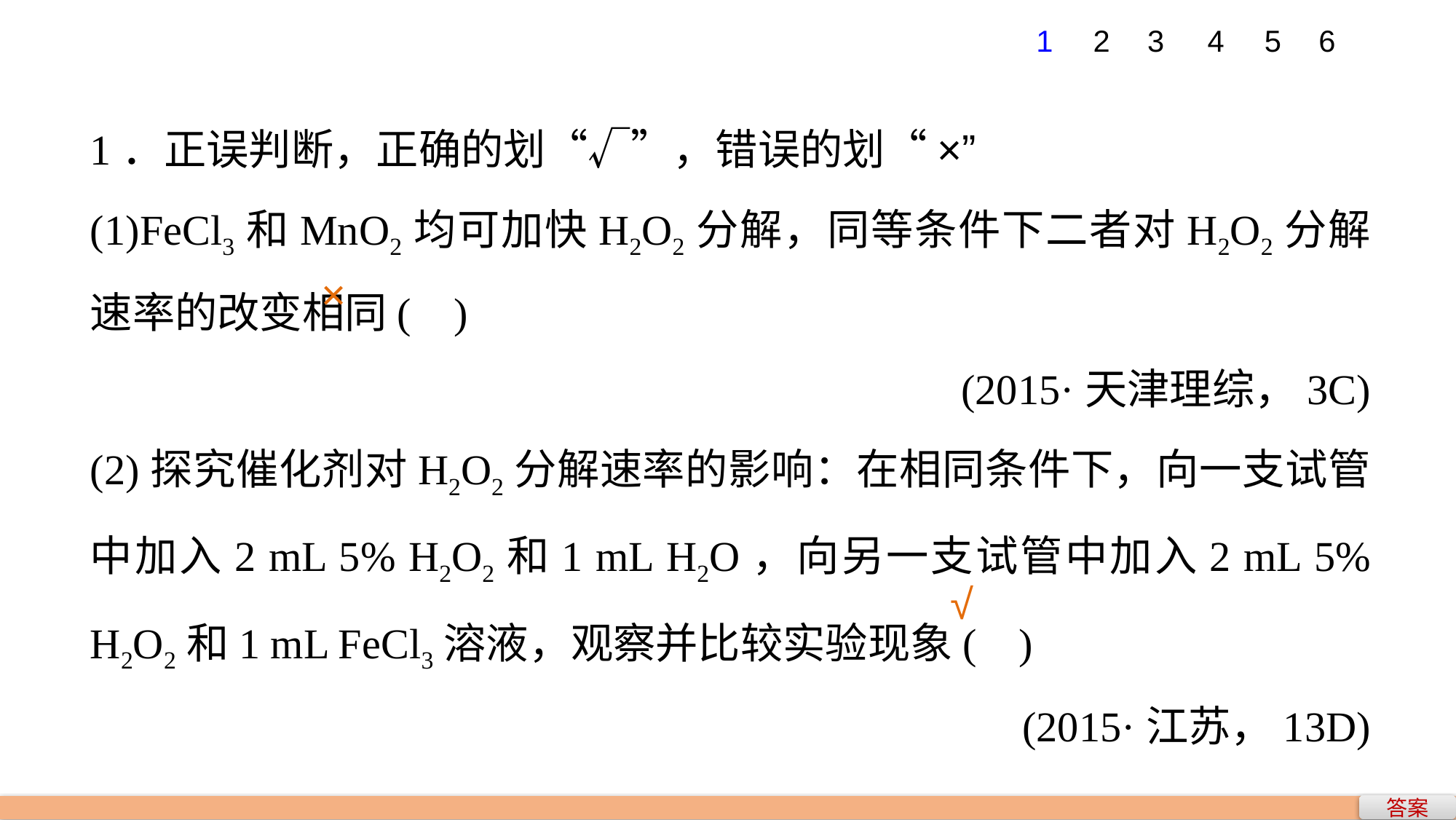

1
2
3
4
5
6
1．正误判断，正确的划“√”，错误的划“×”
(1)FeCl3和MnO2均可加快H2O2分解，同等条件下二者对H2O2分解速率的改变相同(    )
(2015·天津理综，3C)
(2)探究催化剂对H2O2分解速率的影响：在相同条件下，向一支试管中加入2 mL 5% H2O2和1 mL H2O，向另一支试管中加入2 mL 5% H2O2和1 mL FeCl3溶液，观察并比较实验现象(    )
(2015·江苏，13D)
×
√
答案